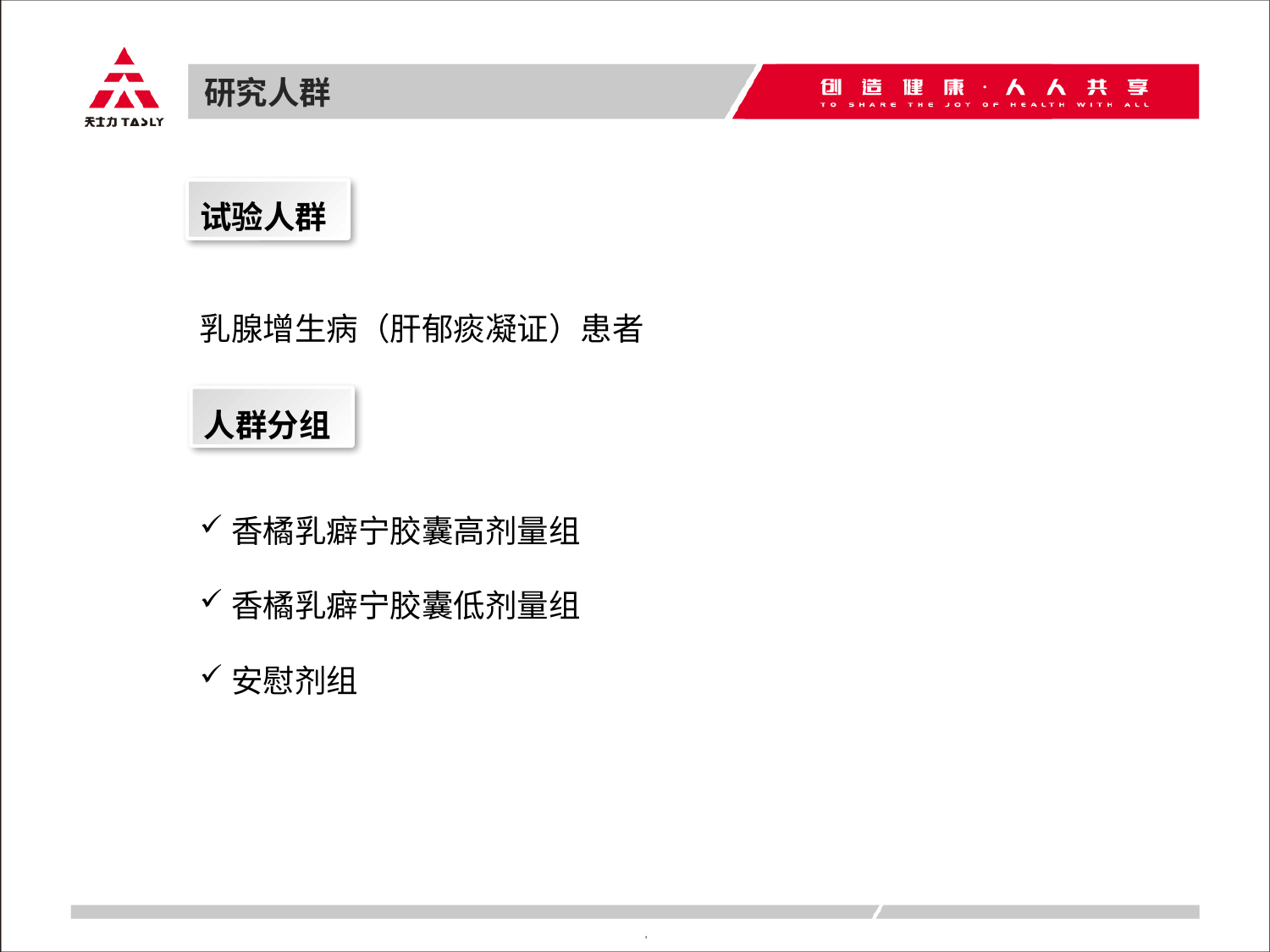

研究人群
试验人群
乳腺增生病（肝郁痰凝证）患者
人群分组
香橘乳癖宁胶囊高剂量组
香橘乳癖宁胶囊低剂量组
安慰剂组